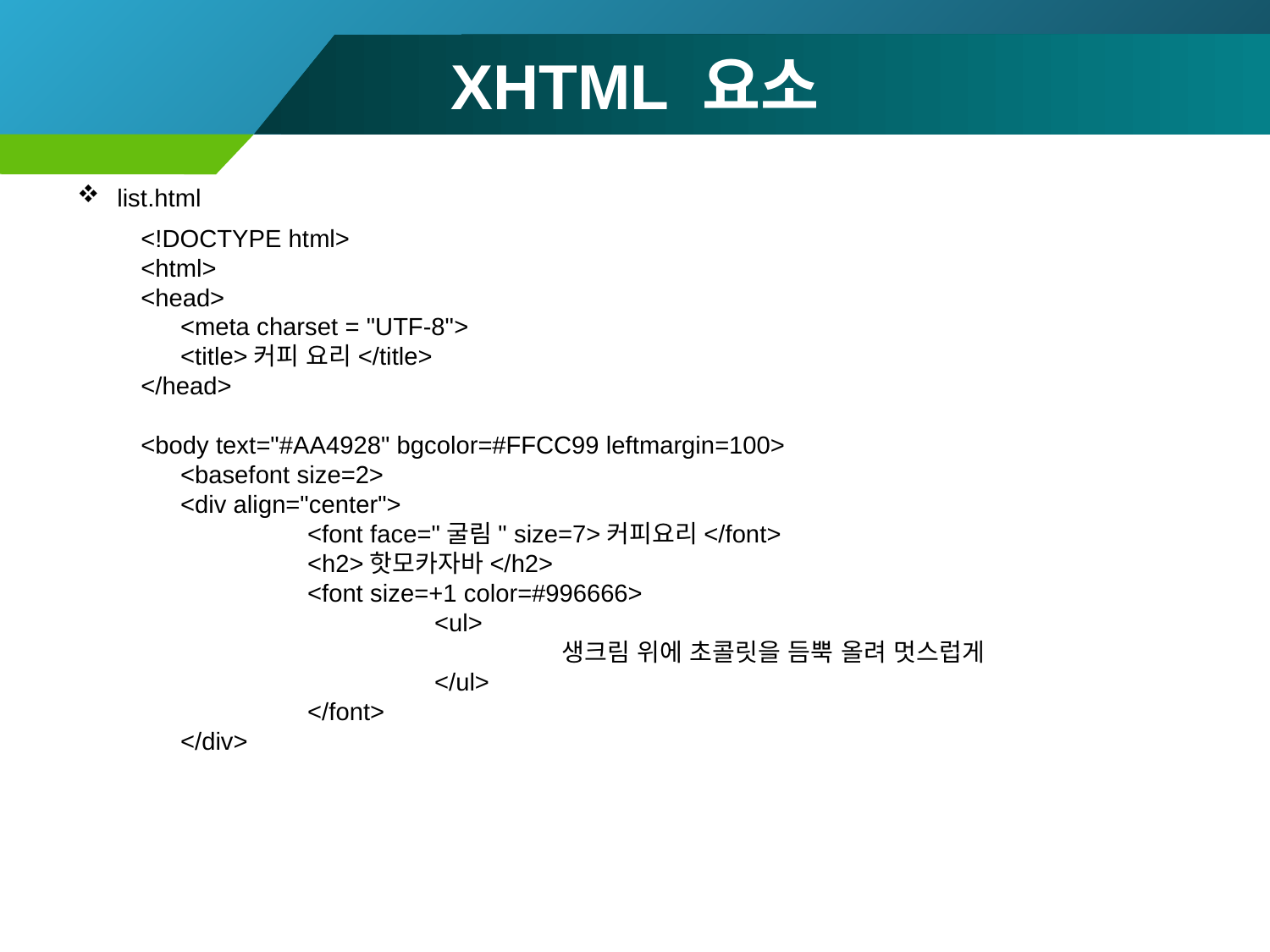

# XHTML 요소
list.html
<!DOCTYPE html>
<html>
<head>
	<meta charset = "UTF-8">
	<title>커피 요리</title>
</head>

<body text="#AA4928" bgcolor=#FFCC99 leftmargin=100>
	<basefont size=2>
	<div align="center">
		<font face="굴림" size=7>커피요리</font>
		<h2>핫모카자바</h2>
		<font size=+1 color=#996666>
			<ul>
				생크림 위에 초콜릿을 듬뿍 올려 멋스럽게
			</ul>
		</font>
	</div>

58